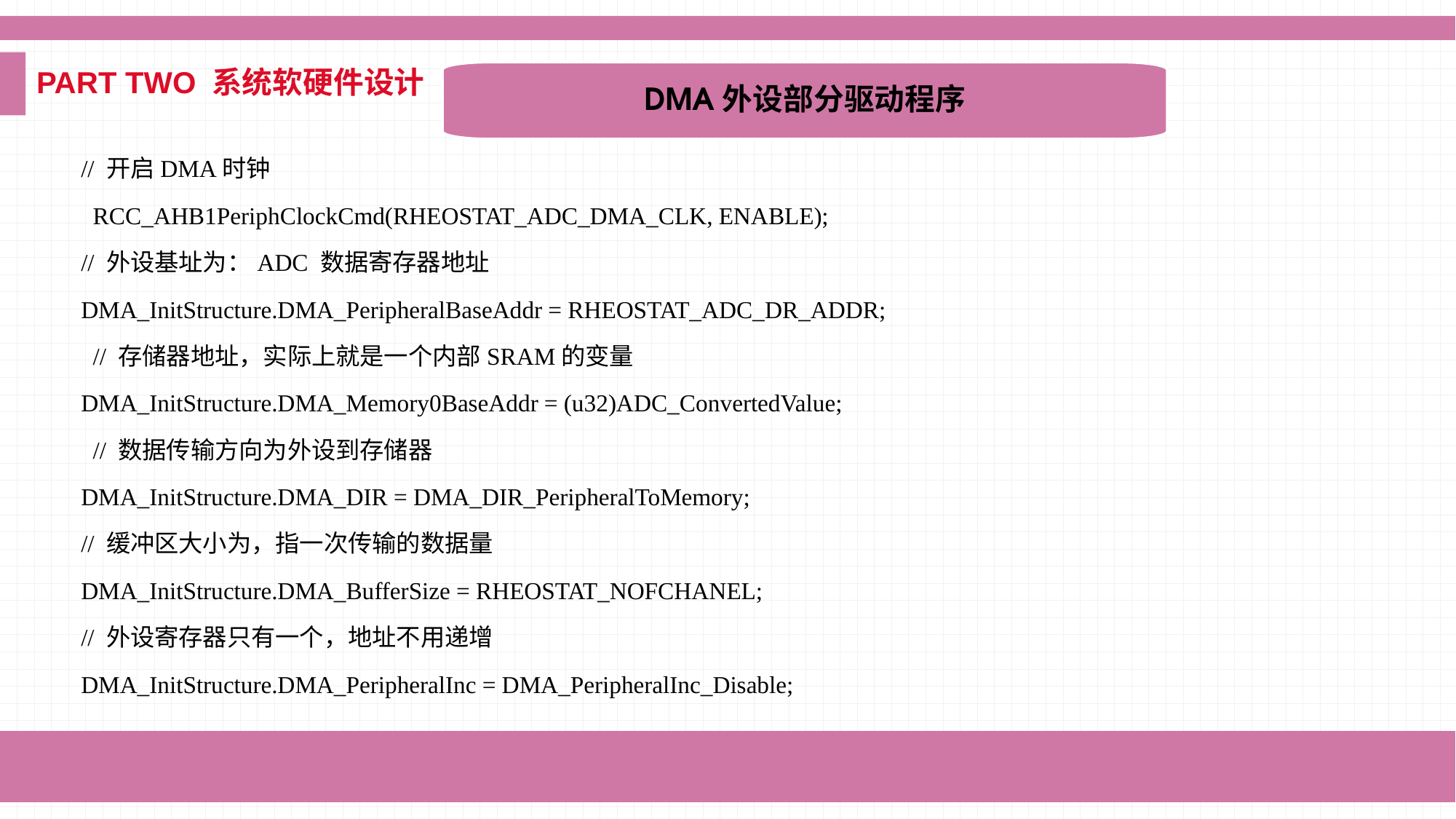

PART TWO 系统软硬件设计
DMA外设部分驱动程序
// 开启DMA时钟
  RCC_AHB1PeriphClockCmd(RHEOSTAT_ADC_DMA_CLK, ENABLE);
// 外设基址为：ADC 数据寄存器地址
DMA_InitStructure.DMA_PeripheralBaseAddr = RHEOSTAT_ADC_DR_ADDR;
  // 存储器地址，实际上就是一个内部SRAM的变量
DMA_InitStructure.DMA_Memory0BaseAddr = (u32)ADC_ConvertedValue;
  // 数据传输方向为外设到存储器
DMA_InitStructure.DMA_DIR = DMA_DIR_PeripheralToMemory;
// 缓冲区大小为，指一次传输的数据量
DMA_InitStructure.DMA_BufferSize = RHEOSTAT_NOFCHANEL;
// 外设寄存器只有一个，地址不用递增
DMA_InitStructure.DMA_PeripheralInc = DMA_PeripheralInc_Disable;